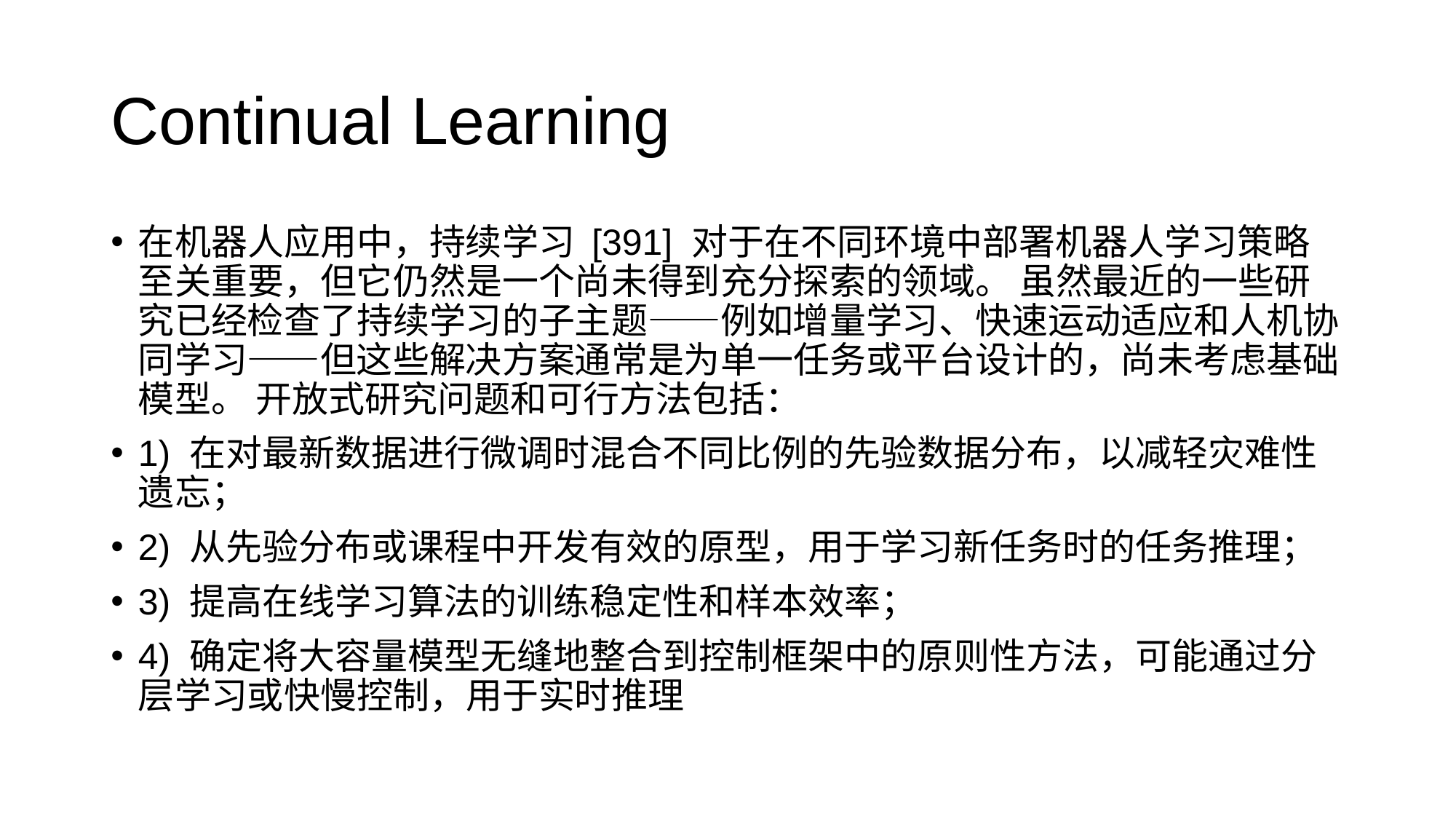

# Continual Learning
在机器人应用中，持续学习 [391] 对于在不同环境中部署机器人学习策略至关重要，但它仍然是一个尚未得到充分探索的领域。 虽然最近的一些研究已经检查了持续学习的子主题——例如增量学习、快速运动适应和人机协同学习——但这些解决方案通常是为单一任务或平台设计的，尚未考虑基础模型。 开放式研究问题和可行方法包括：
1) 在对最新数据进行微调时混合不同比例的先验数据分布，以减轻灾难性遗忘；
2) 从先验分布或课程中开发有效的原型，用于学习新任务时的任务推理；
3) 提高在线学习算法的训练稳定性和样本效率；
4) 确定将大容量模型无缝地整合到控制框架中的原则性方法，可能通过分层学习或快慢控制，用于实时推理